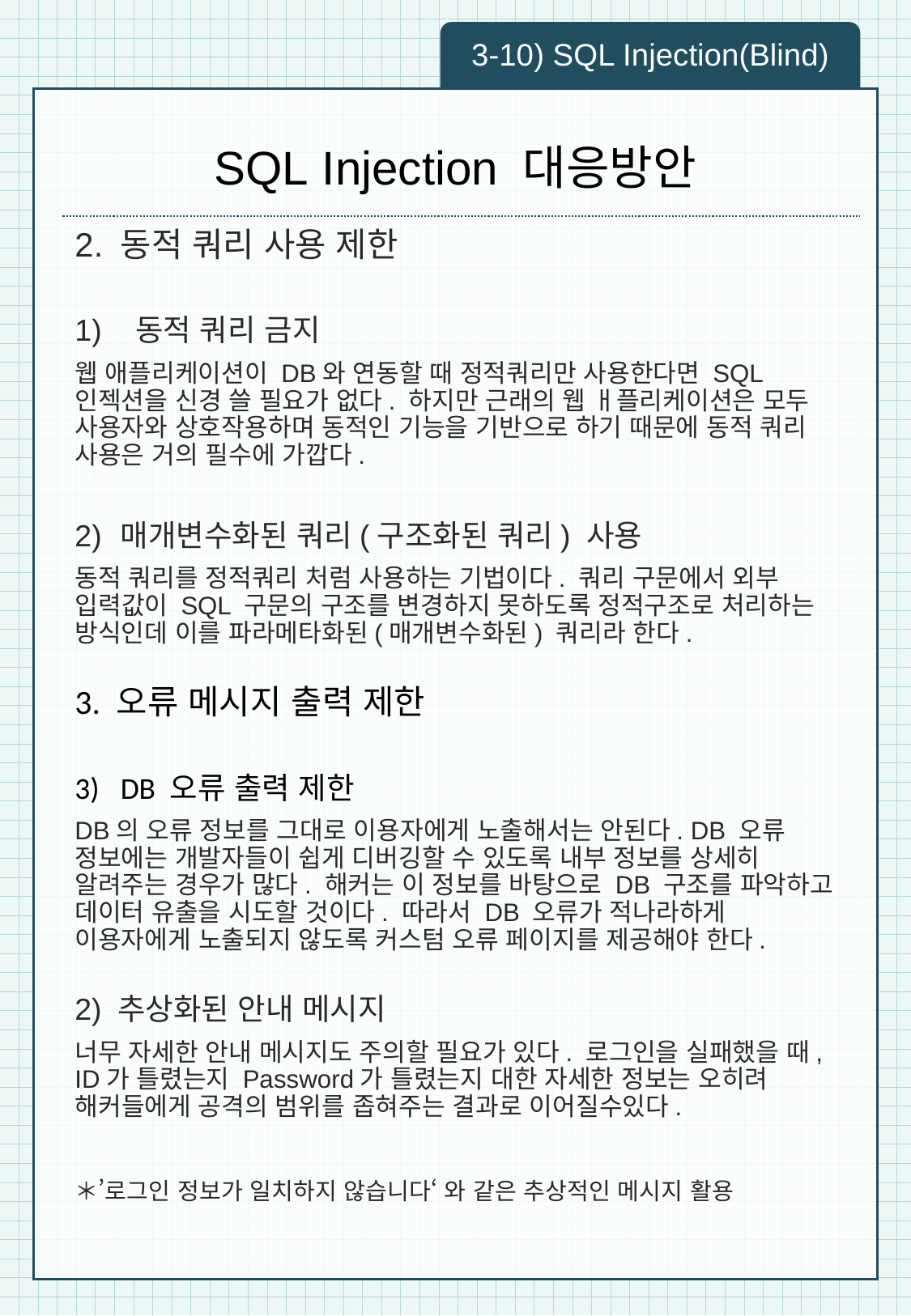

3-10) SQL Injection(Blind)

# SQL Injection 대응방안
2. 동적 쿼리 사용 제한

동적 쿼리 금지
웹 애플리케이션이 DB와 연동할 때 정적쿼리만 사용한다면 SQL 인젝션을 신경 쓸 필요가 없다. 하지만 근래의 웹 ㅐ플리케이션은 모두 사용자와 상호작용하며 동적인 기능을 기반으로 하기 때문에 동적 쿼리 사용은 거의 필수에 가깝다.

매개변수화된 쿼리(구조화된 쿼리) 사용
동적 쿼리를 정적쿼리 처럼 사용하는 기법이다. 쿼리 구문에서 외부 입력값이 SQL 구문의 구조를 변경하지 못하도록 정적구조로 처리하는 방식인데 이를 파라메타화된(매개변수화된) 쿼리라 한다.
3. 오류 메시지 출력 제한

DB 오류 출력 제한
DB의 오류 정보를 그대로 이용자에게 노출해서는 안된다. DB 오류 정보에는 개발자들이 쉽게 디버깅할 수 있도록 내부 정보를 상세히 알려주는 경우가 많다. 해커는 이 정보를 바탕으로 DB 구조를 파악하고 데이터 유출을 시도할 것이다. 따라서 DB 오류가 적나라하게 이용자에게 노출되지 않도록 커스텀 오류 페이지를 제공해야 한다.
2) 추상화된 안내 메시지
너무 자세한 안내 메시지도 주의할 필요가 있다. 로그인을 실패했을 때, ID가 틀렸는지 Password가 틀렸는지 대한 자세한 정보는 오히려 해커들에게 공격의 범위를 좁혀주는 결과로 이어질수있다.

＊’로그인 정보가 일치하지 않습니다‘ 와 같은 추상적인 메시지 활용